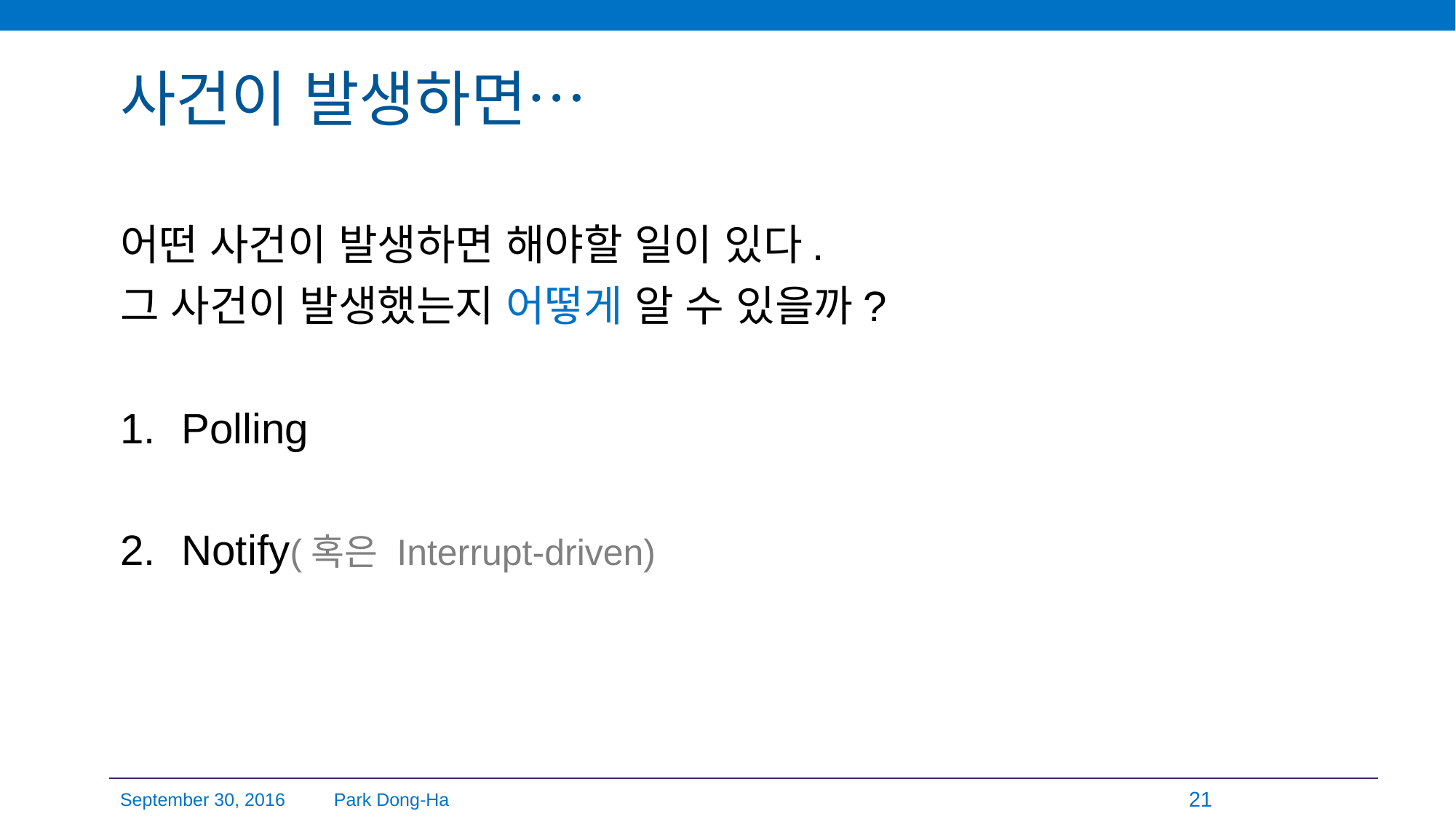

# 사건이 발생하면…
어떤 사건이 발생하면 해야할 일이 있다.
그 사건이 발생했는지 어떻게 알 수 있을까?

Polling

Notify(혹은 Interrupt-driven)
Park Dong-Ha
21